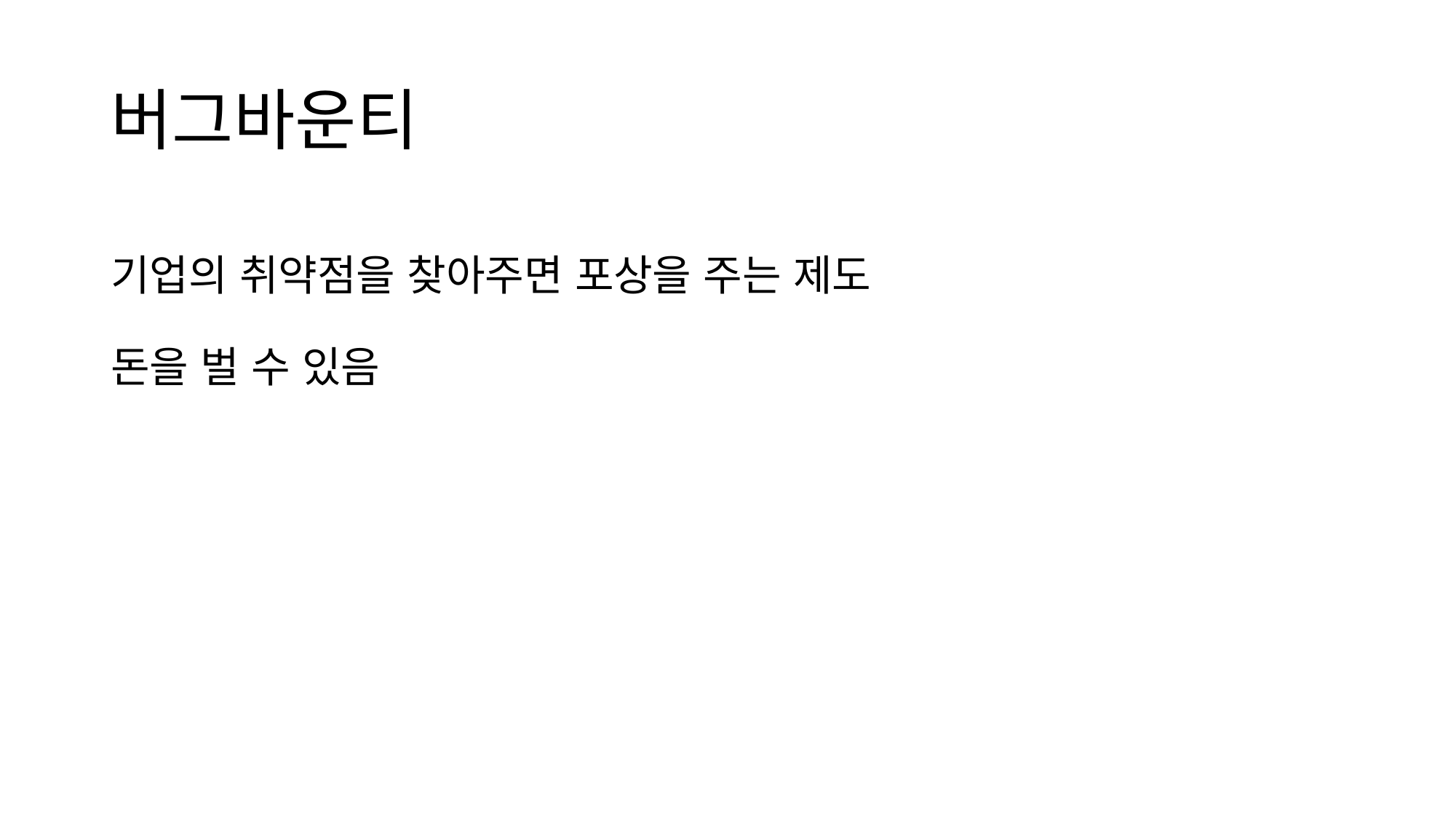

# 버그바운티
기업의 취약점을 찾아주면 포상을 주는 제도
돈을 벌 수 있음